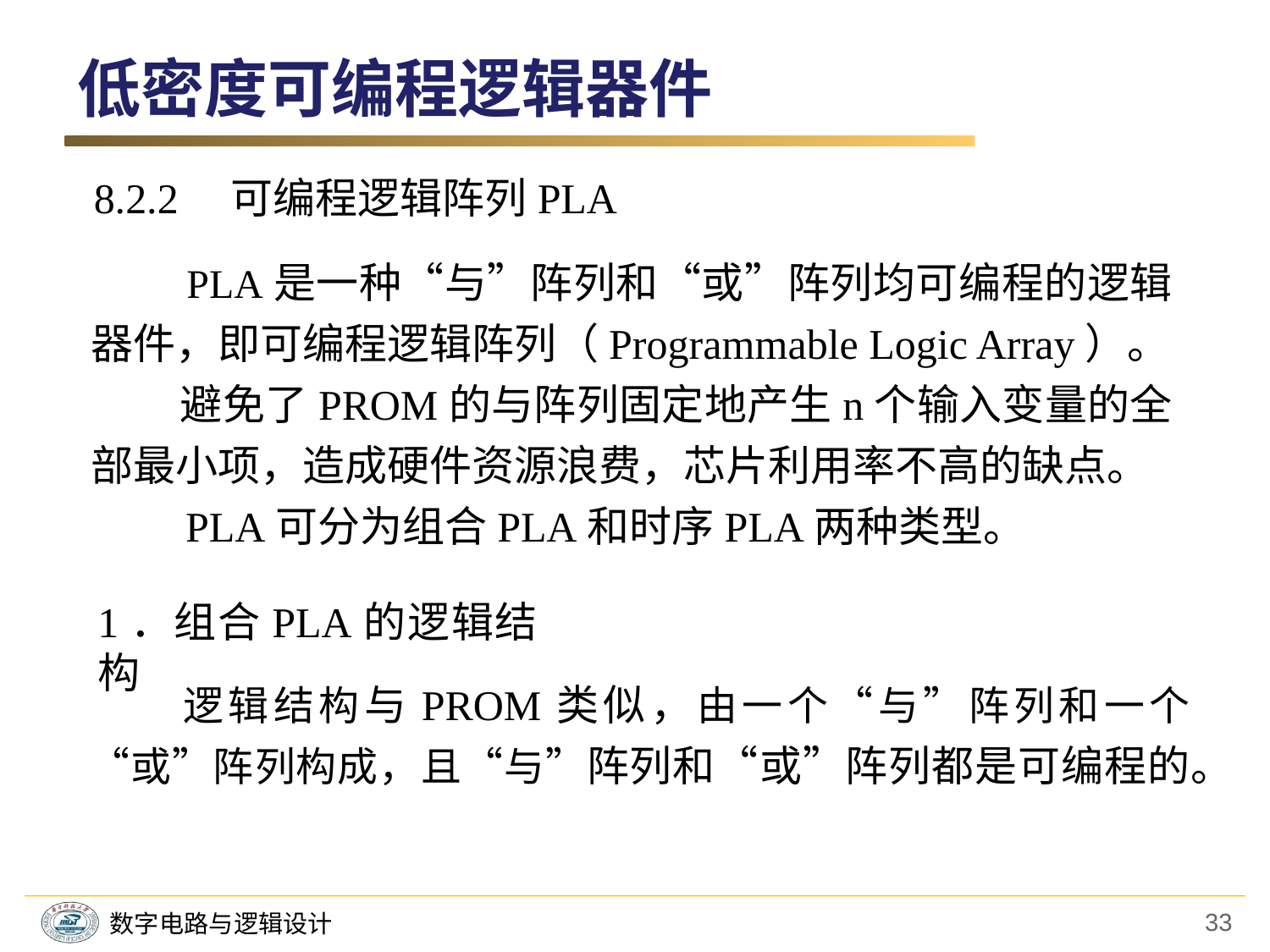

低密度可编程逻辑器件
8.2.2　可编程逻辑阵列PLA
　　PLA是一种“与”阵列和“或”阵列均可编程的逻辑器件，即可编程逻辑阵列（Programmable Logic Array）。
        避免了PROM的与阵列固定地产生n个输入变量的全部最小项，造成硬件资源浪费，芯片利用率不高的缺点。
　　PLA可分为组合PLA和时序PLA两种类型。
1．组合PLA的逻辑结构
　　逻辑结构与PROM类似，由一个“与”阵列和一个“或”阵列构成，且“与”阵列和“或”阵列都是可编程的。
33
数字电路与逻辑设计